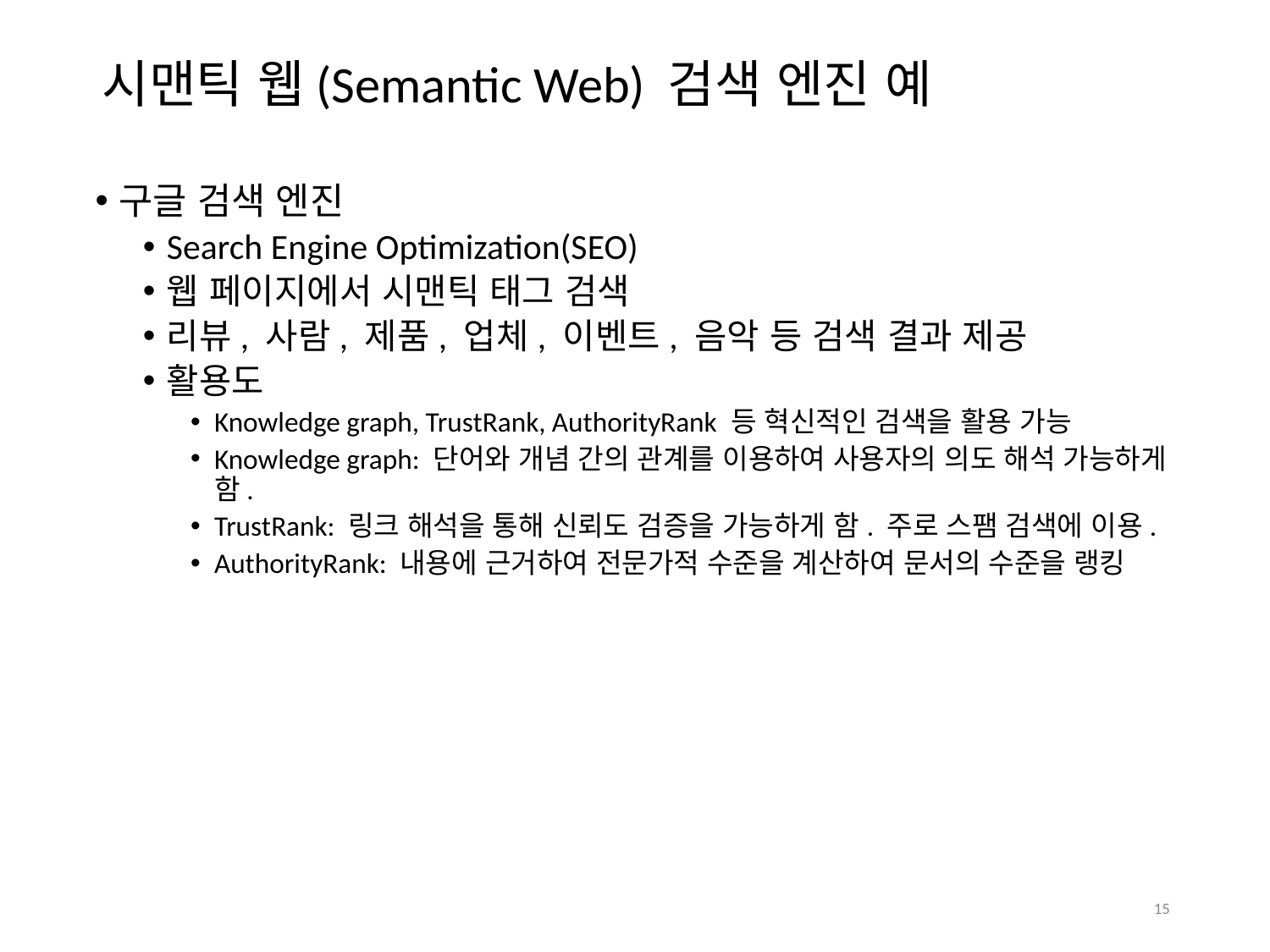

# 시맨틱 웹(Semantic Web) 검색 엔진 예
구글 검색 엔진
Search Engine Optimization(SEO)
웹 페이지에서 시맨틱 태그 검색
리뷰, 사람, 제품, 업체, 이벤트, 음악 등 검색 결과 제공
활용도
Knowledge graph, TrustRank, AuthorityRank 등 혁신적인 검색을 활용 가능
Knowledge graph: 단어와 개념 간의 관계를 이용하여 사용자의 의도 해석 가능하게 함.
TrustRank: 링크 해석을 통해 신뢰도 검증을 가능하게 함. 주로 스팸 검색에 이용.
AuthorityRank: 내용에 근거하여 전문가적 수준을 계산하여 문서의 수준을 랭킹

15